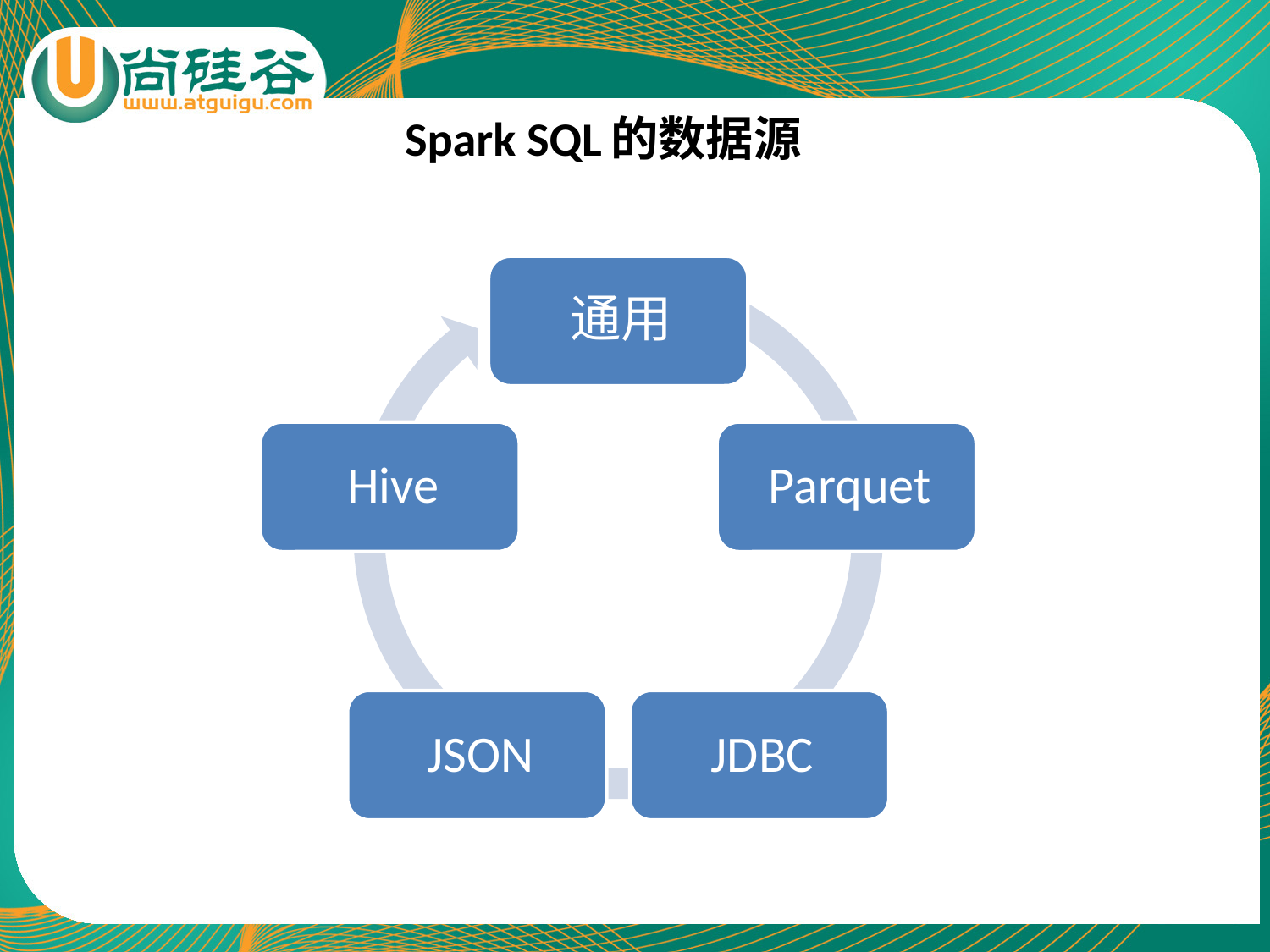

# Spark SQL的数据源
通用
Parquet
JDBC
JSON
Hive